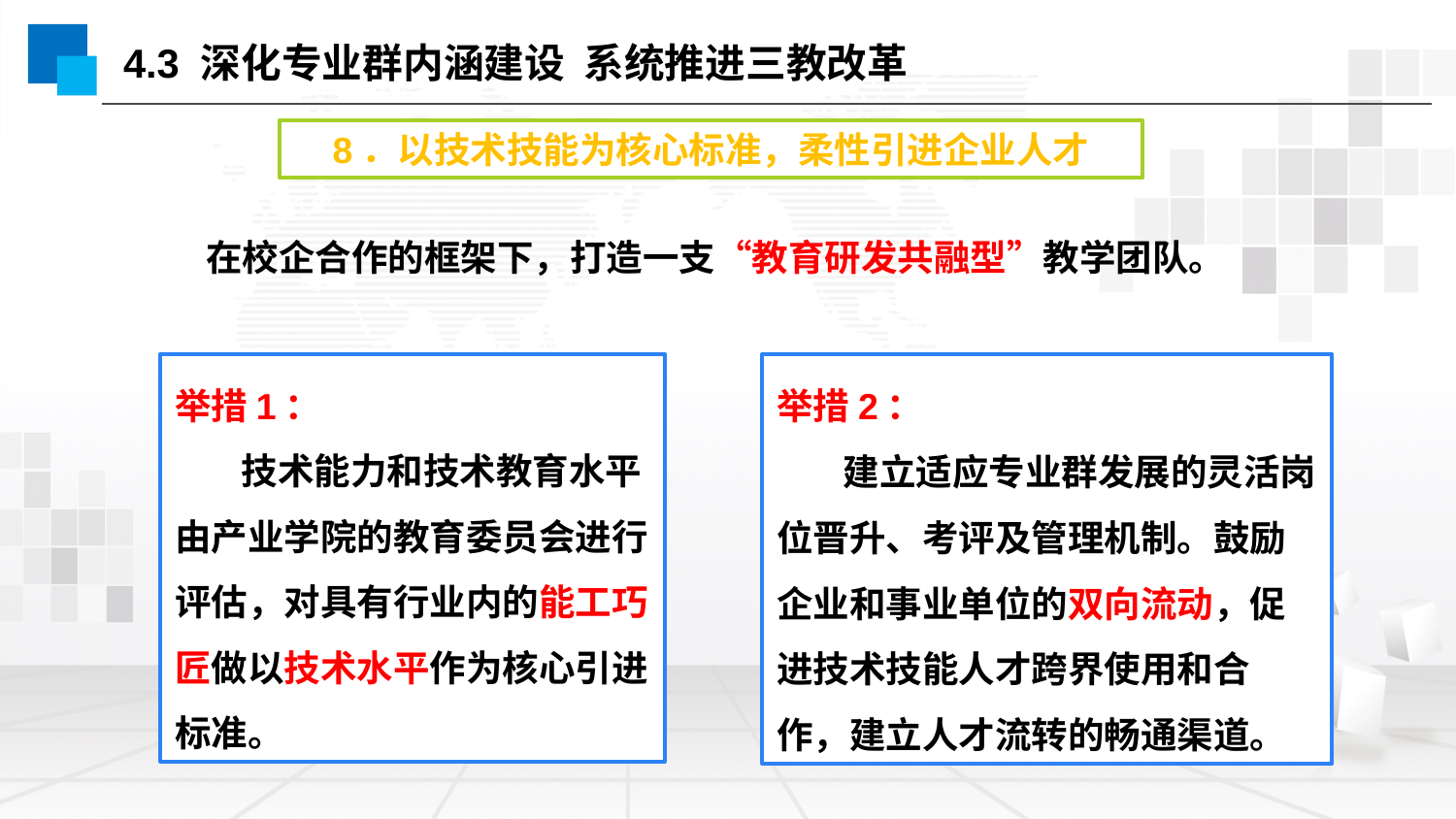

4.3 深化专业群内涵建设  系统推进三教改革
8．以技术技能为核心标准，柔性引进企业人才
         在校企合作的框架下，打造一支“教育研发共融型”教学团队。
举措2：
       建立适应专业群发展的灵活岗位晋升、考评及管理机制。鼓励企业和事业单位的双向流动，促进技术技能人才跨界使用和合作，建立人才流转的畅通渠道。
举措1：
       技术能力和技术教育水平由产业学院的教育委员会进行评估，对具有行业内的能工巧匠做以技术水平作为核心引进标准。